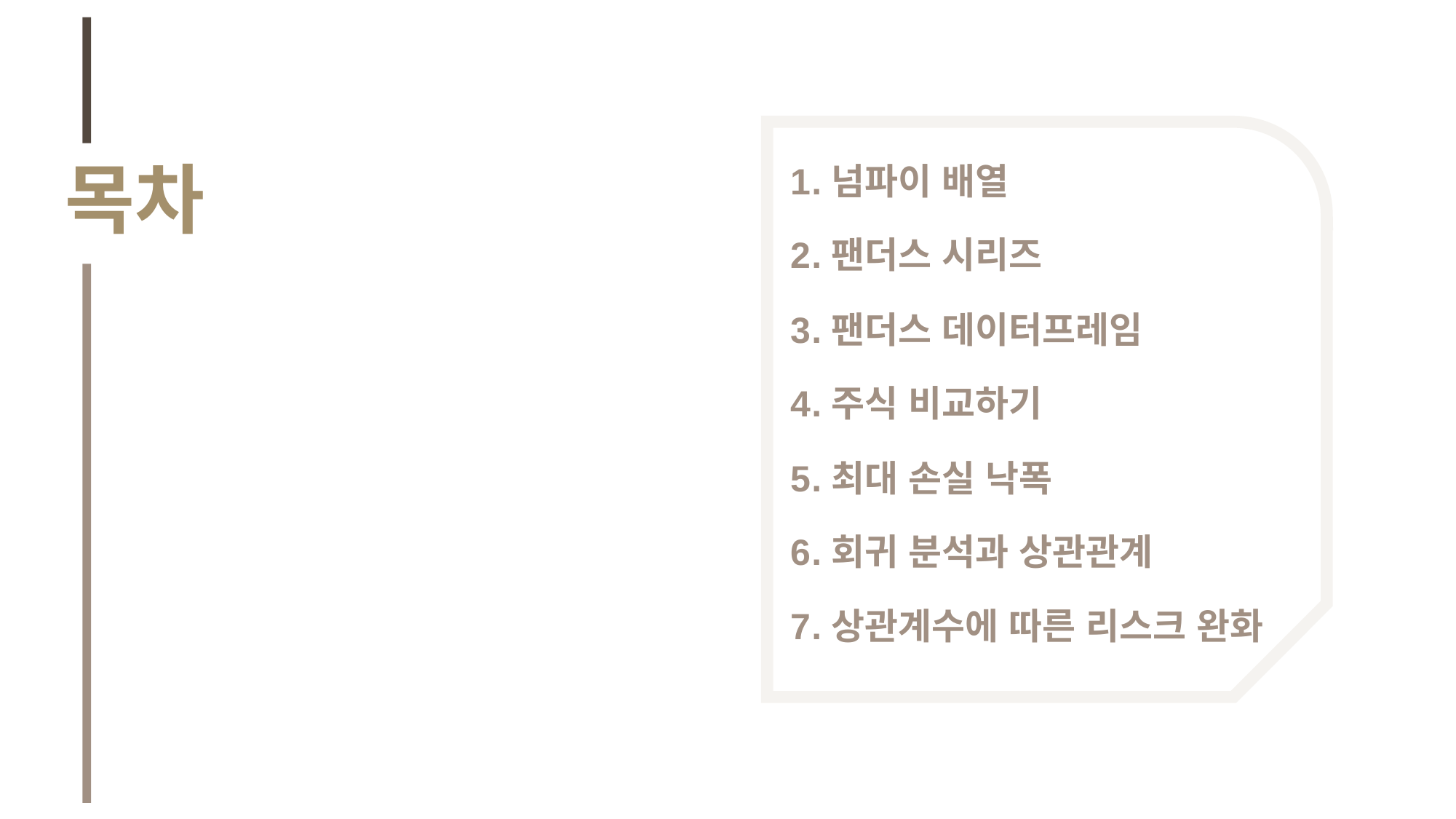

넘파이 배열
팬더스 시리즈
팬더스 데이터프레임
주식 비교하기
최대 손실 낙폭
회귀 분석과 상관관계
상관계수에 따른 리스크 완화

목차

we are the profesional